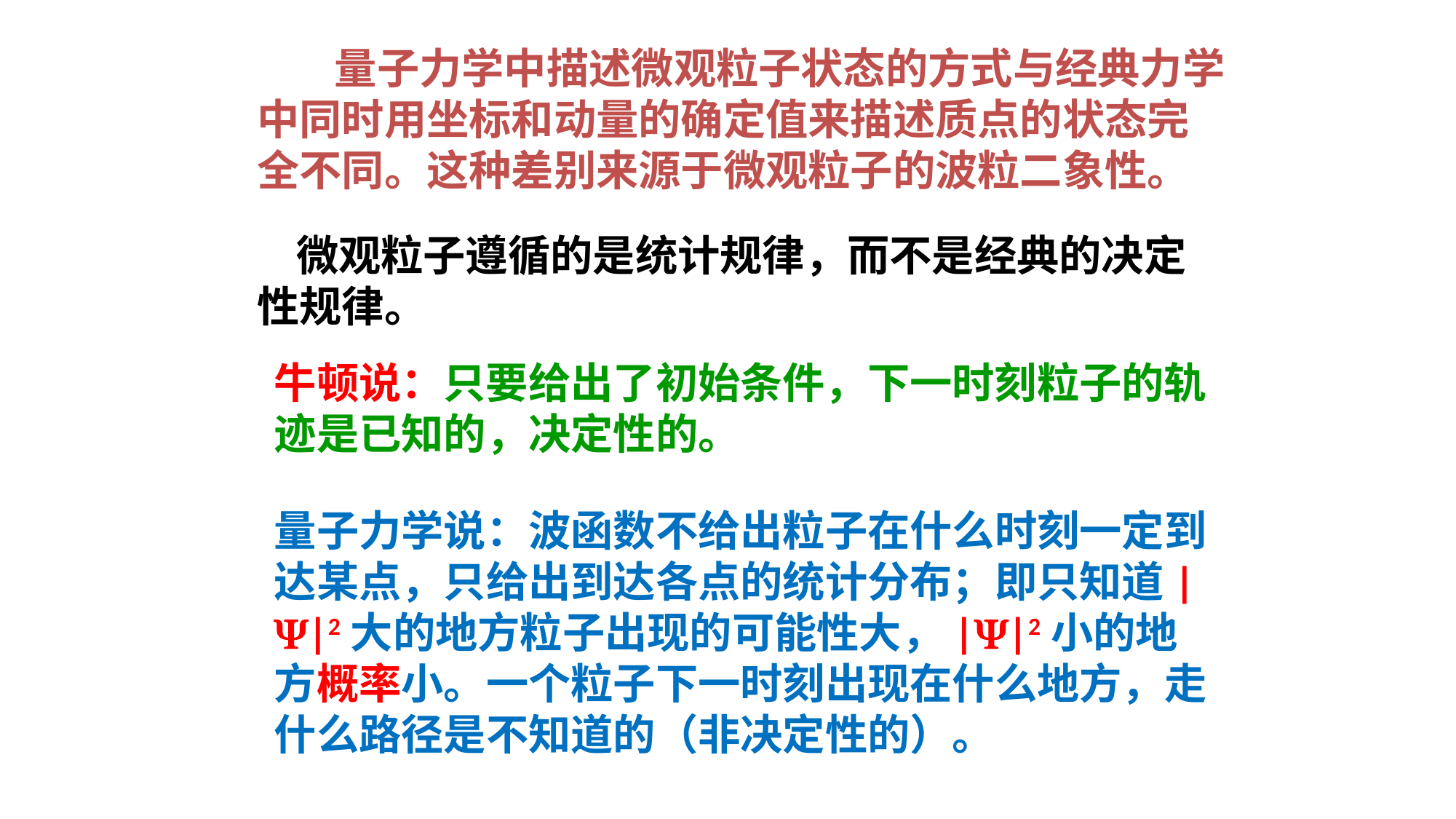

量子力学中描述微观粒子状态的方式与经典力学中同时用坐标和动量的确定值来描述质点的状态完全不同。这种差别来源于微观粒子的波粒二象性。
   微观粒子遵循的是统计规律，而不是经典的决定性规律。
牛顿说：只要给出了初始条件，下一时刻粒子的轨迹是已知的，决定性的。
量子力学说：波函数不给出粒子在什么时刻一定到达某点，只给出到达各点的统计分布；即只知道|Ψ|2大的地方粒子出现的可能性大，|Ψ|2小的地方概率小。一个粒子下一时刻出现在什么地方，走什么路径是不知道的（非决定性的）。